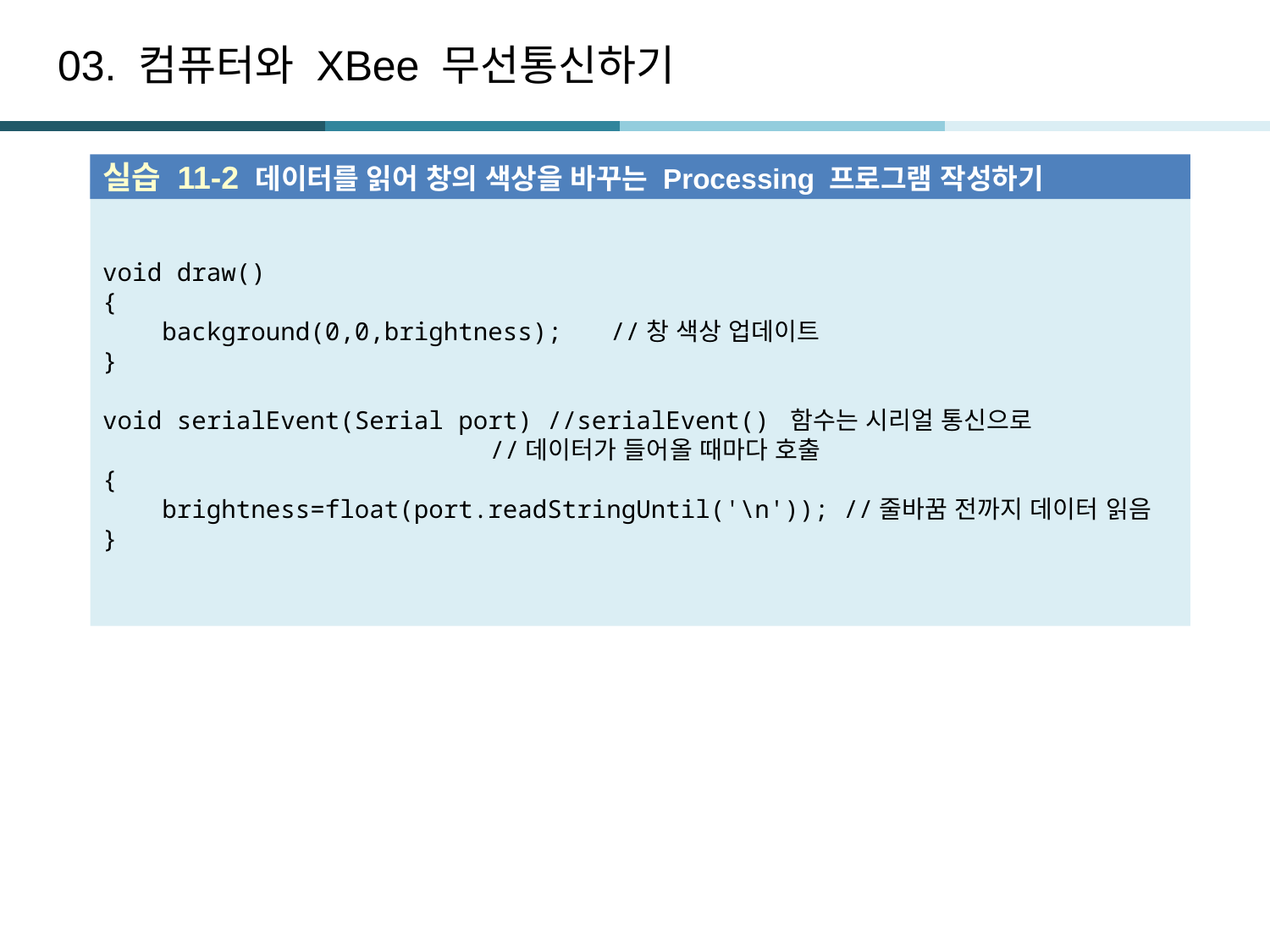

# 03. 컴퓨터와 XBee 무선통신하기
실습 11-2 데이터를 읽어 창의 색상을 바꾸는 Processing 프로그램 작성하기
void draw()
{
    background(0,0,brightness);	//창 색상 업데이트
}

void serialEvent(Serial port) //serialEvent() 함수는 시리얼 통신으로
		         //데이터가 들어올 때마다 호출
{
    brightness=float(port.readStringUntil('\n')); //줄바꿈 전까지 데이터 읽음
}